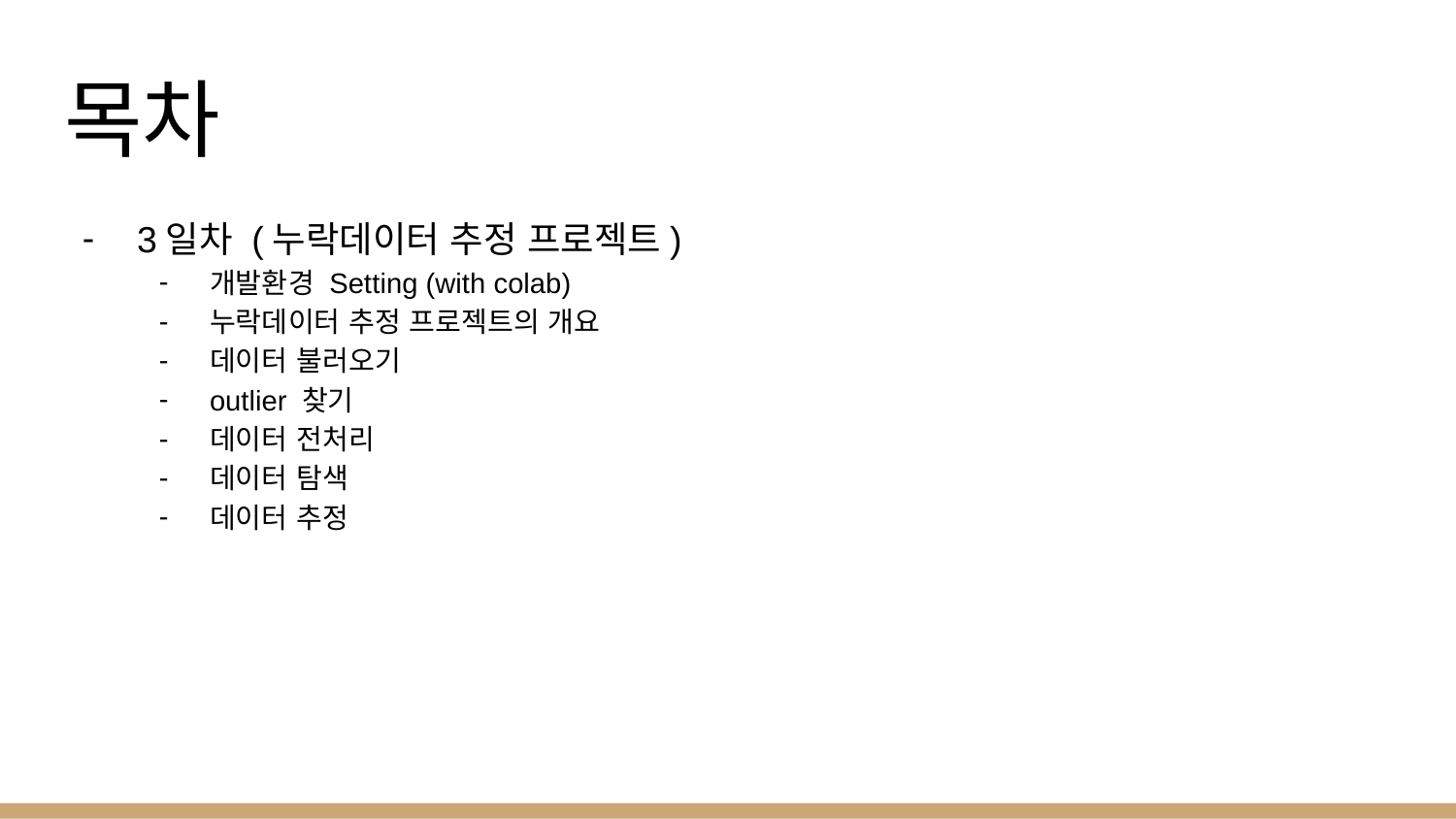

# 목차
3일차 (누락데이터 추정 프로젝트)
개발환경 Setting (with colab)
누락데이터 추정 프로젝트의 개요
데이터 불러오기
outlier 찾기
데이터 전처리
데이터 탐색
데이터 추정